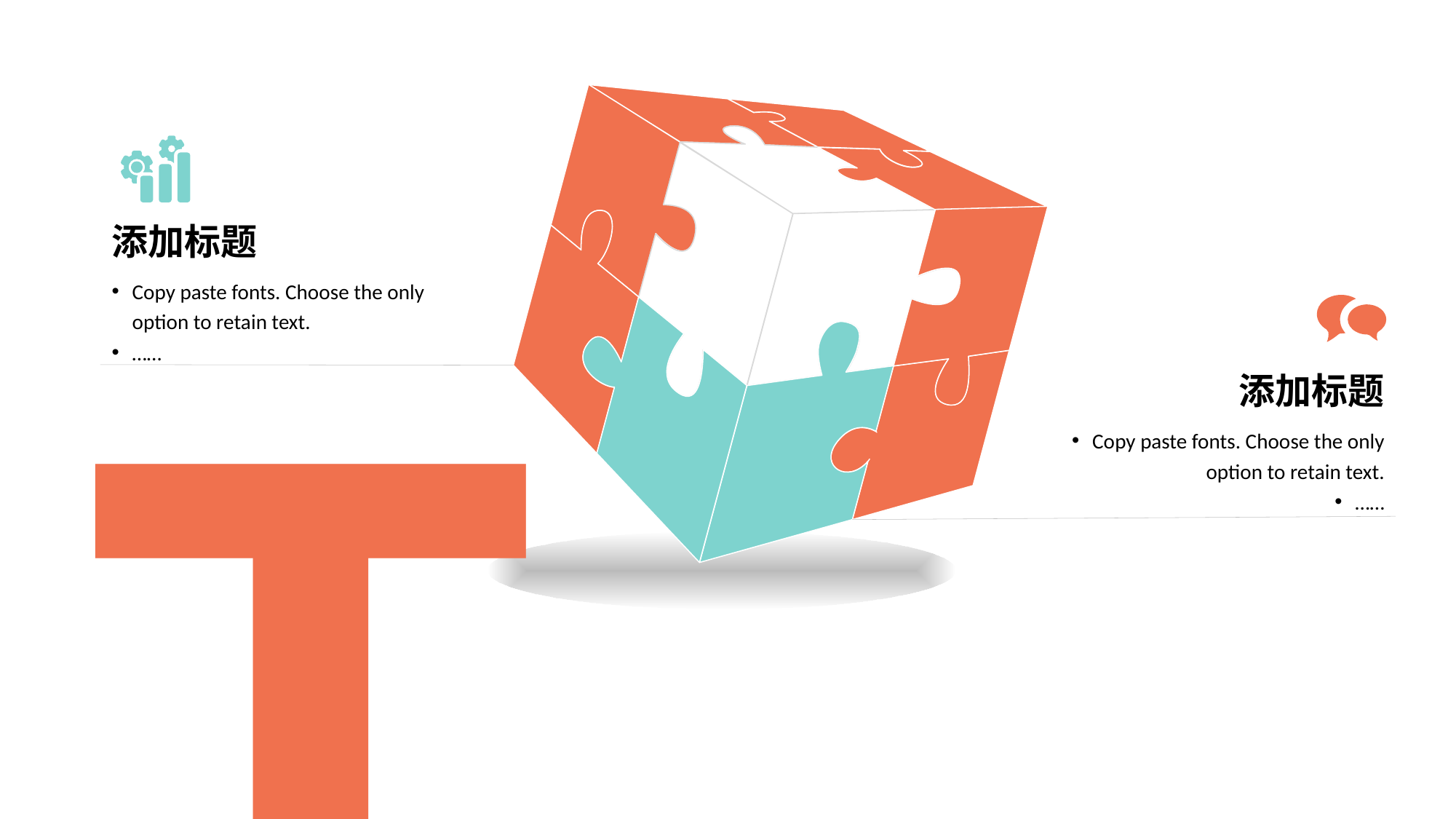

添加标题
Copy paste fonts. Choose the only option to retain text.
……

添加标题
Copy paste fonts. Choose the only option to retain text.
……
T